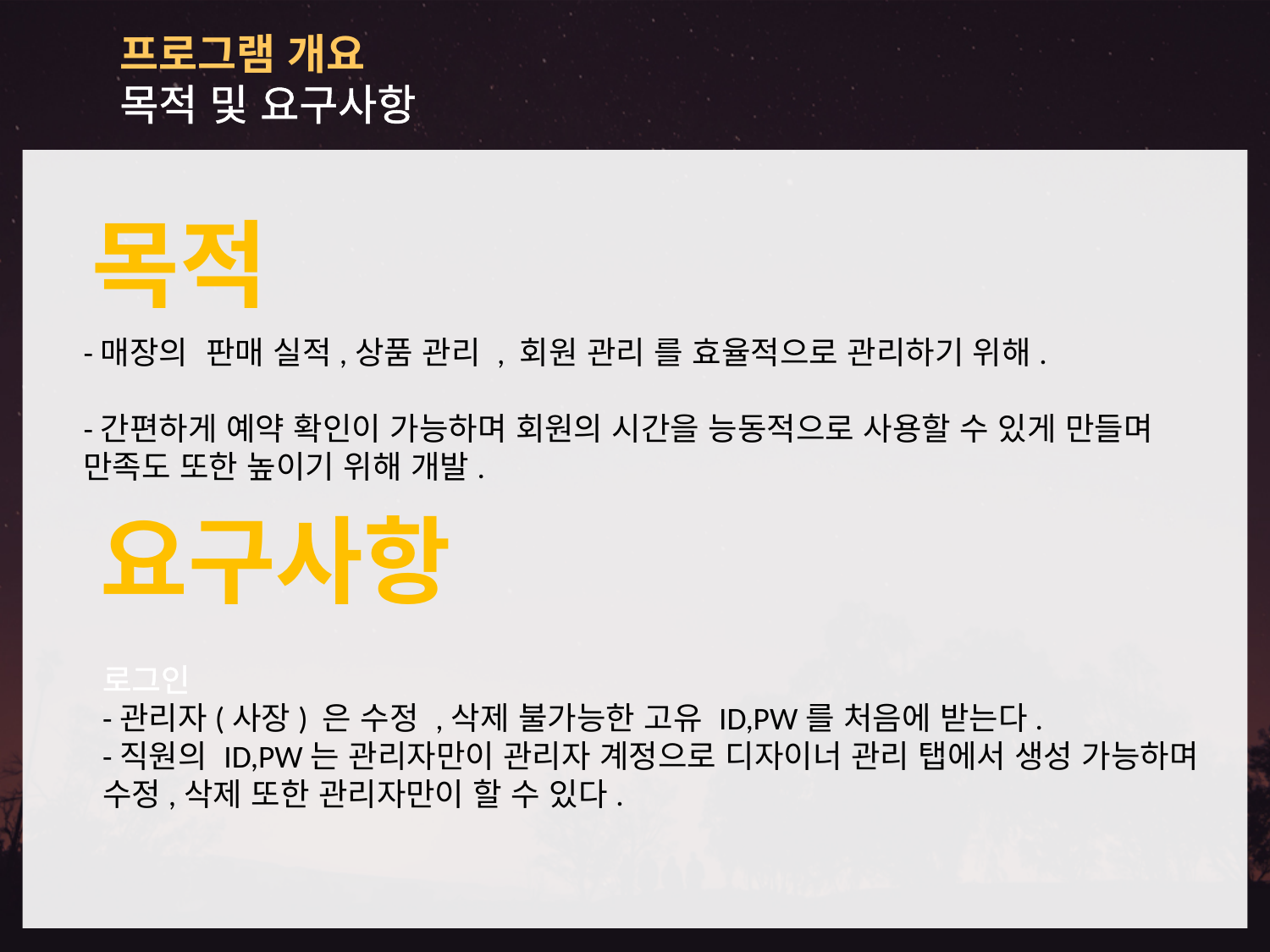

프로그램 개요
목적 및 요구사항

목적
-매장의  판매 실적,상품 관리 , 회원 관리 를 효율적으로 관리하기 위해.

-간편하게 예약 확인이 가능하며 회원의 시간을 능동적으로 사용할 수 있게 만들며 만족도 또한 높이기 위해 개발.
요구사항
로그인
-관리자(사장) 은 수정 ,삭제 불가능한 고유 ID,PW를 처음에 받는다.
-직원의 ID,PW는 관리자만이 관리자 계정으로 디자이너 관리 탭에서 생성 가능하며 수정,삭제 또한 관리자만이 할 수 있다.